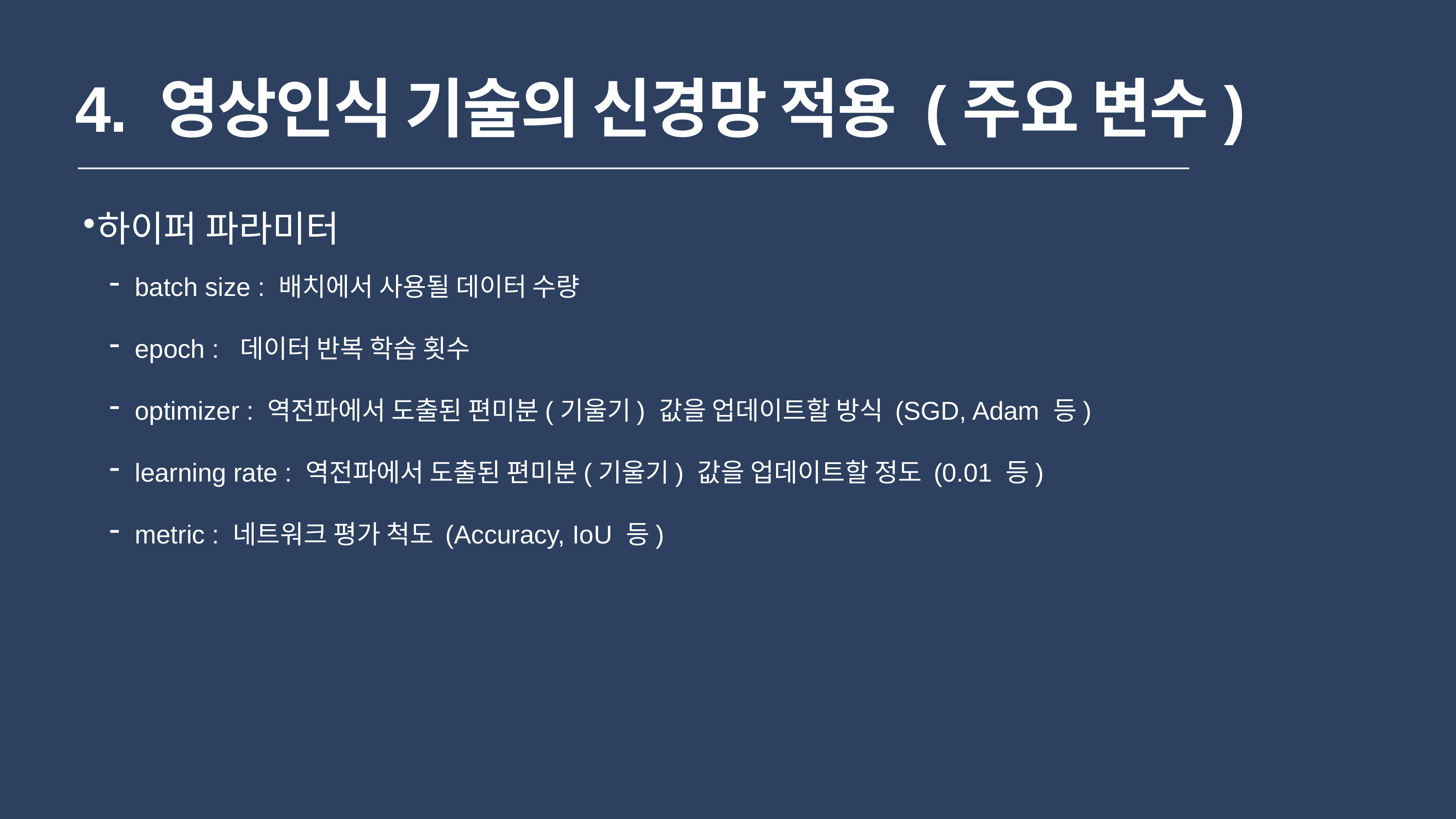

# 4. 영상인식 기술의 신경망 적용 (주요 변수)

하이퍼 파라미터
batch size : 배치에서 사용될 데이터 수량

epoch :  데이터 반복 학습 횟수

optimizer : 역전파에서 도출된 편미분(기울기) 값을 업데이트할 방식 (SGD, Adam 등)

learning rate : 역전파에서 도출된 편미분(기울기) 값을 업데이트할 정도 (0.01 등)

metric : 네트워크 평가 척도 (Accuracy, IoU 등)